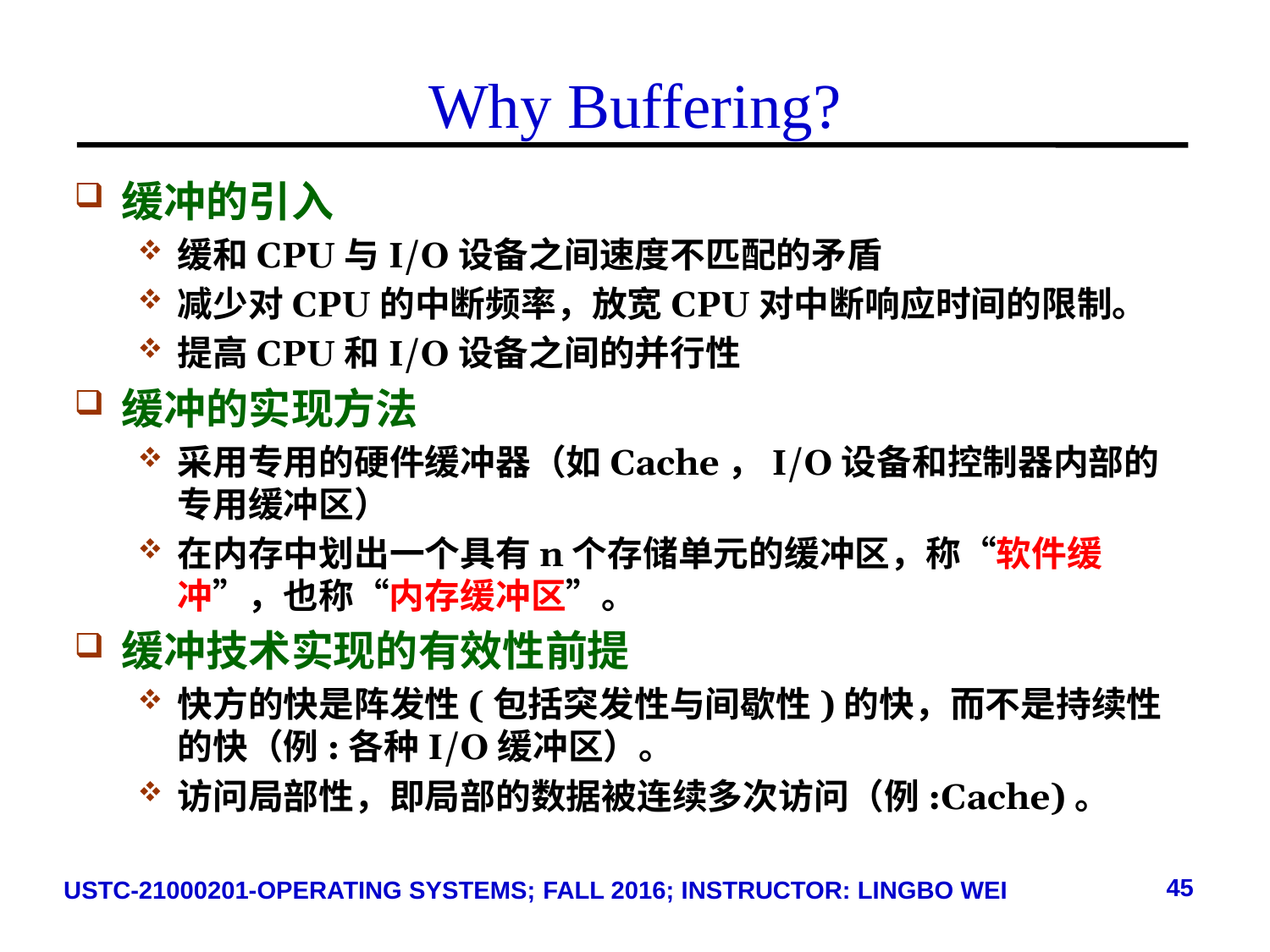

# Why Buffering?
缓冲的引入
缓和CPU与I/O设备之间速度不匹配的矛盾
减少对CPU的中断频率，放宽CPU对中断响应时间的限制。
提高CPU和I/O设备之间的并行性
缓冲的实现方法
采用专用的硬件缓冲器（如Cache，I/O设备和控制器内部的专用缓冲区）
在内存中划出一个具有n个存储单元的缓冲区，称“软件缓冲”，也称“内存缓冲区”。
缓冲技术实现的有效性前提
快方的快是阵发性(包括突发性与间歇性)的快，而不是持续性的快（例:各种I/O缓冲区）。
访问局部性，即局部的数据被连续多次访问（例:Cache)。
45
USTC-21000201-OPERATING SYSTEMS; FALL 2016; INSTRUCTOR: LINGBO WEI